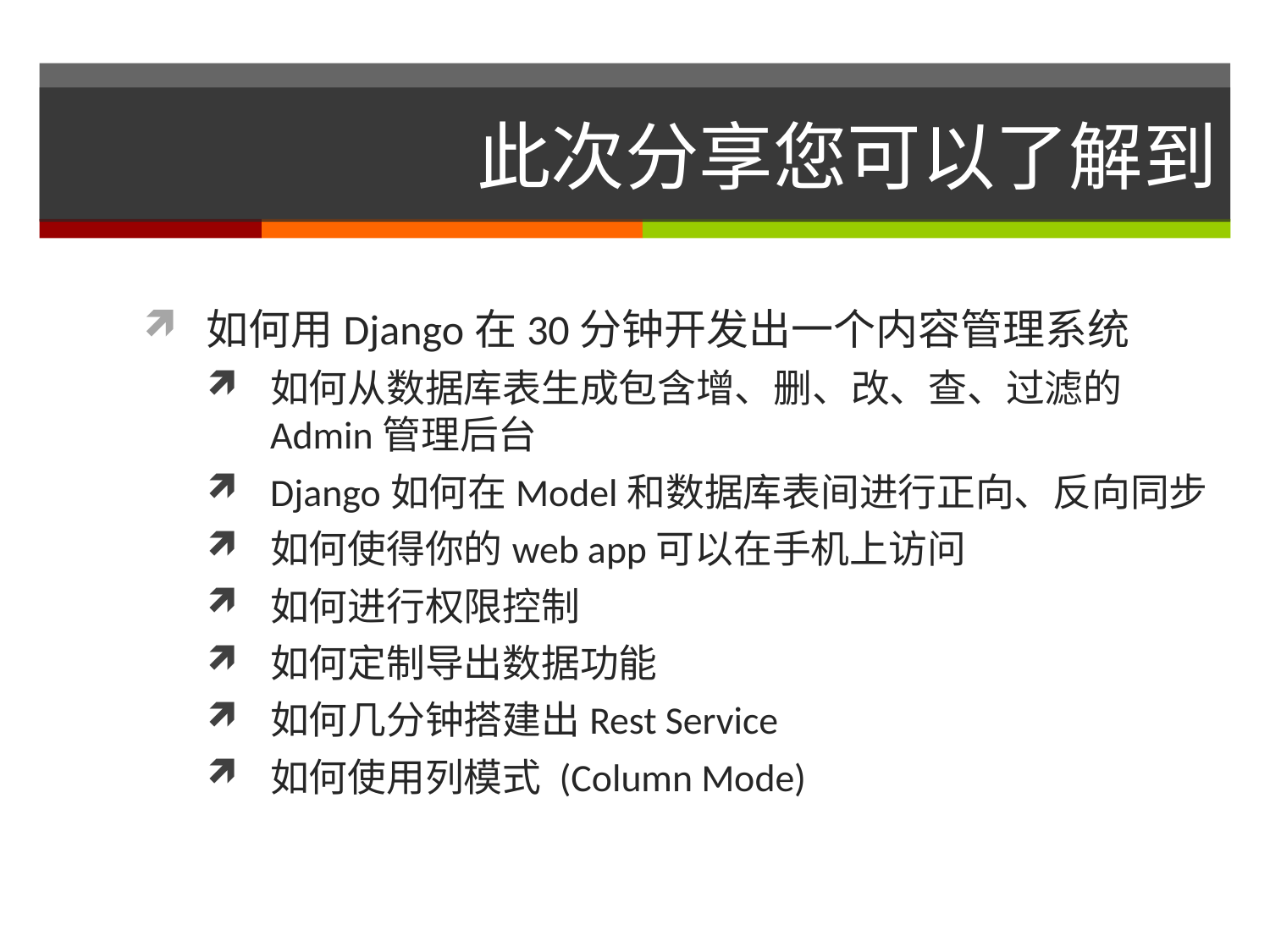

# 此次分享您可以了解到
如何用Django在30分钟开发出一个内容管理系统
如何从数据库表生成包含增、删、改、查、过滤的Admin管理后台
Django如何在Model和数据库表间进行正向、反向同步
如何使得你的web app可以在手机上访问
如何进行权限控制
如何定制导出数据功能
如何几分钟搭建出Rest Service
如何使用列模式 (Column Mode)